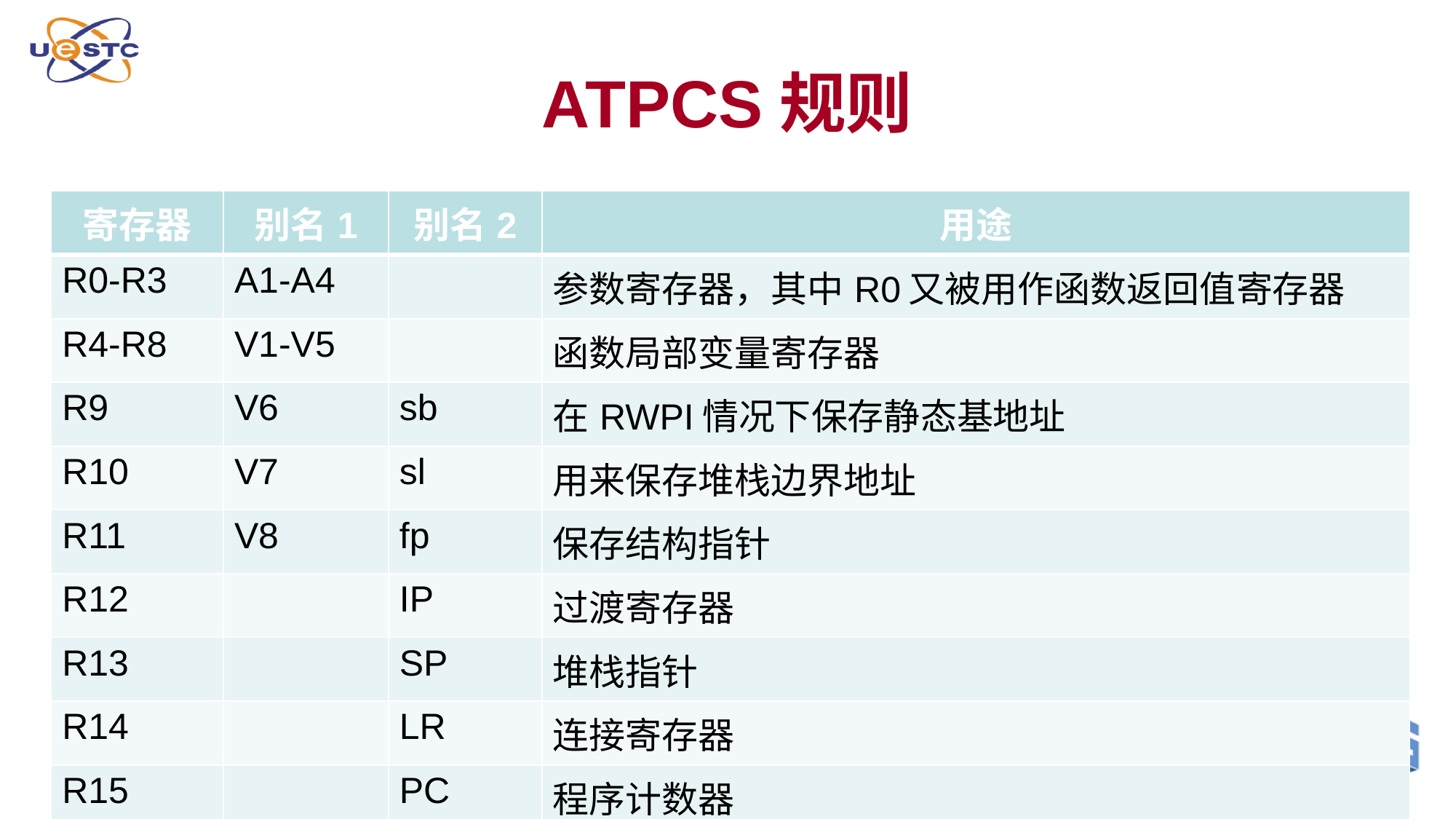

# ATPCS规则
| 寄存器 | 别名1 | 别名2 | 用途 |
| --- | --- | --- | --- |
| R0-R3 | A1-A4 |  | 参数寄存器，其中R0又被用作函数返回值寄存器 |
| R4-R8 | V1-V5 |  | 函数局部变量寄存器 |
| R9 | V6 | sb | 在RWPI情况下保存静态基地址 |
| R10 | V7 | sl | 用来保存堆栈边界地址 |
| R11 | V8 | fp | 保存结构指针 |
| R12 |  | IP | 过渡寄存器 |
| R13 |  | SP | 堆栈指针 |
| R14 |  | LR | 连接寄存器 |
| R15 |  | PC | 程序计数器 |